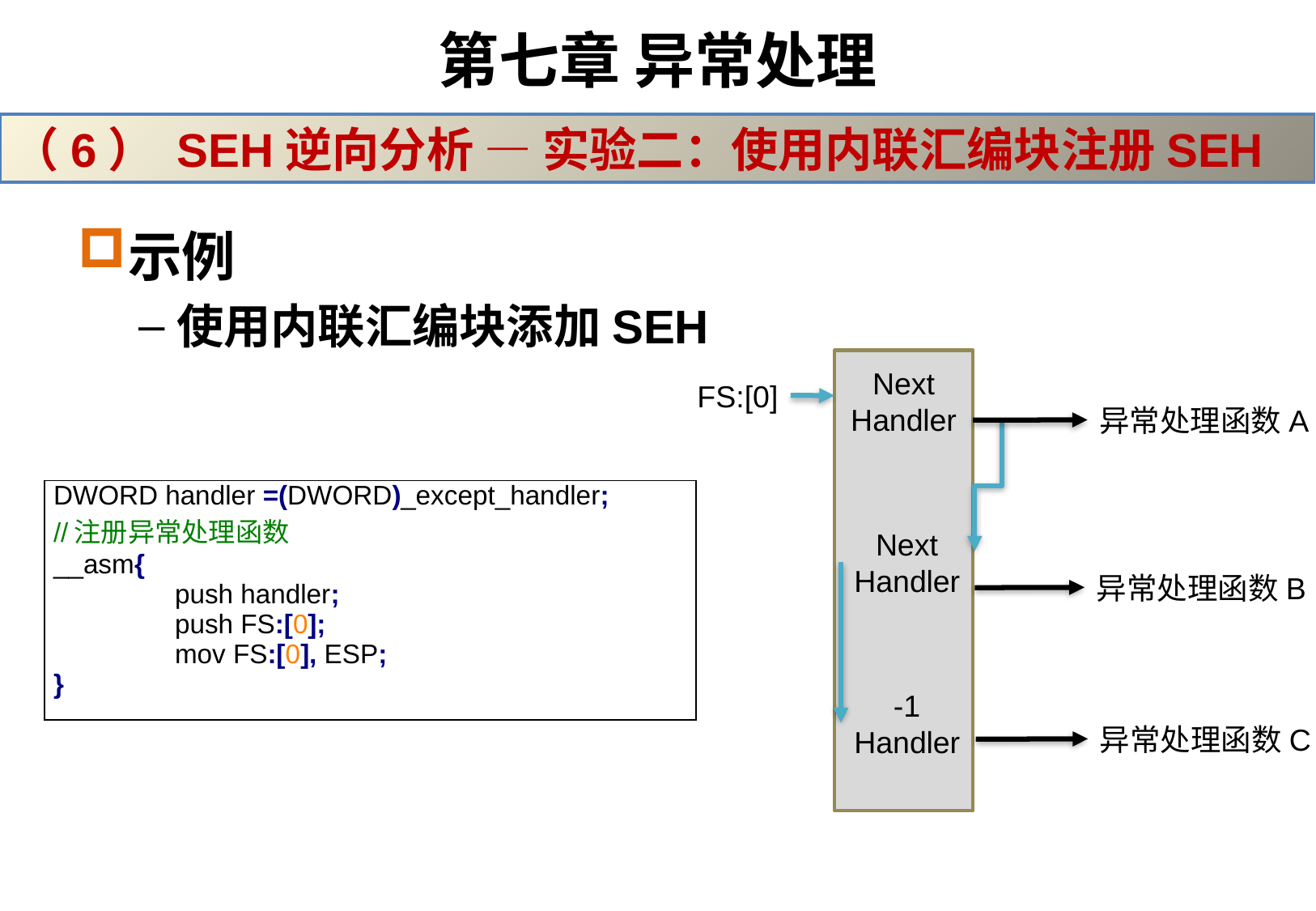

# 第七章 异常处理
（6） SEH逆向分析 — 实验二：使用内联汇编块注册SEH
示例
使用内联汇编块添加SEH

Next
Handler
FS:[0]
异常处理函数A
Next
Handler
异常处理函数B
-1
Handler
异常处理函数C
| DWORD handler =(DWORD)\_except\_handler; //注册异常处理函数 \_\_asm{ push handler; push FS:[0]; mov FS:[0], ESP; } |
| --- |